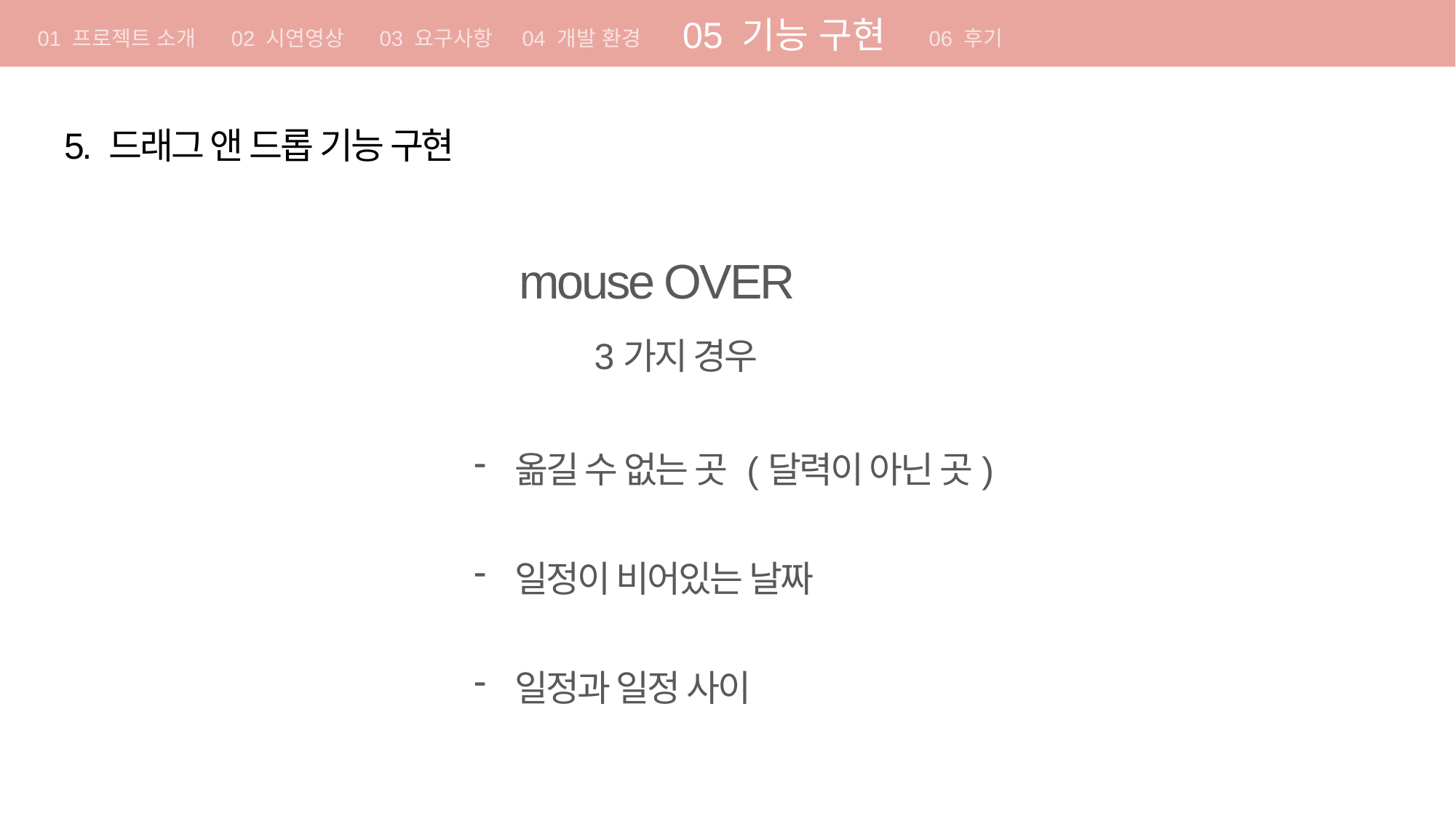

01 기획의도
05 기능 구현
01 프로젝트 소개     02 시연영상     03 요구사항    04 개발 환경
06 후기
5. 드래그 앤 드롭 기능 구현
mouse OVER
3가지 경우
옮길 수 없는 곳 (달력이 아닌 곳)
일정이 비어있는 날짜
일정과 일정 사이